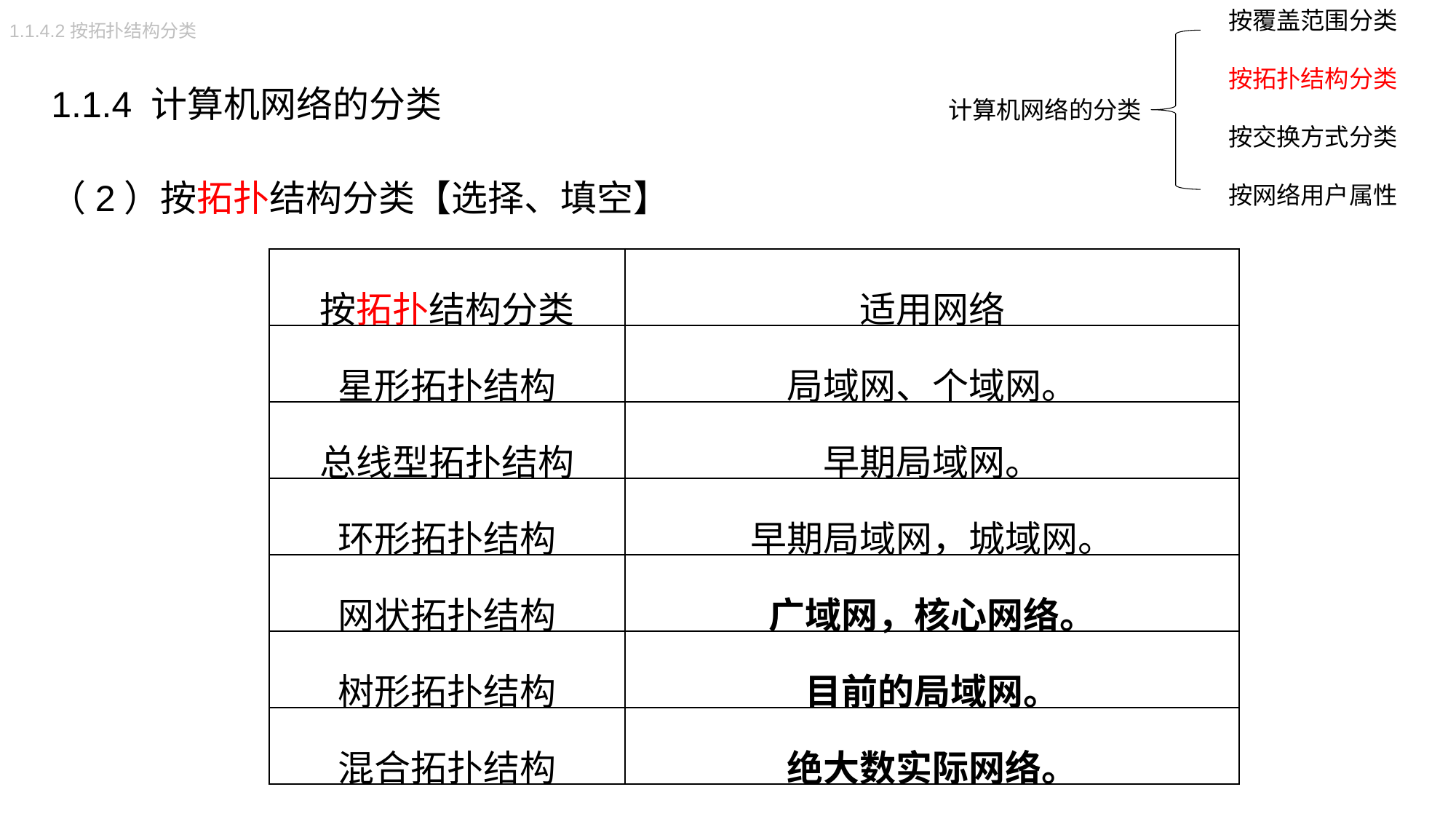

按覆盖范围分类

按拓扑结构分类

按交换方式分类

按网络用户属性
1.1.4.2按拓扑结构分类

1.1.4 计算机网络的分类
计算机网络的分类
（2）按拓扑结构分类【选择、填空】
| 按拓扑结构分类 | 适用网络 |
| --- | --- |
| 星形拓扑结构 | 局域网、个域网。 |
| 总线型拓扑结构 | 早期局域网。 |
| 环形拓扑结构 | 早期局域网，城域网。 |
| 网状拓扑结构 | 广域网，核心网络。 |
| 树形拓扑结构 | 目前的局域网。 |
| 混合拓扑结构 | 绝大数实际网络。 |